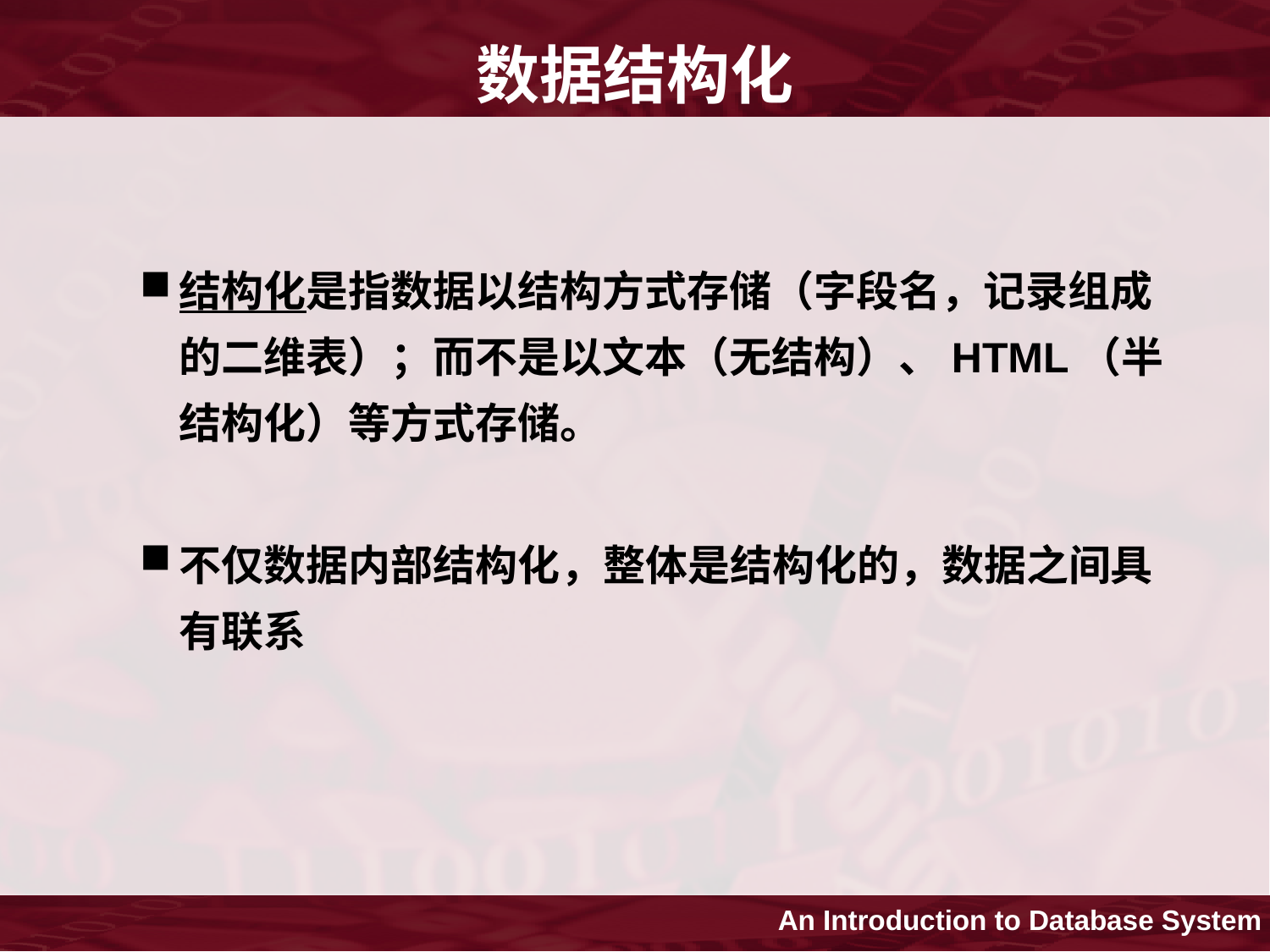

# 数据结构化

结构化是指数据以结构方式存储（字段名，记录组成的二维表）；而不是以文本（无结构）、HTML（半结构化）等方式存储。

不仅数据内部结构化，整体是结构化的，数据之间具有联系